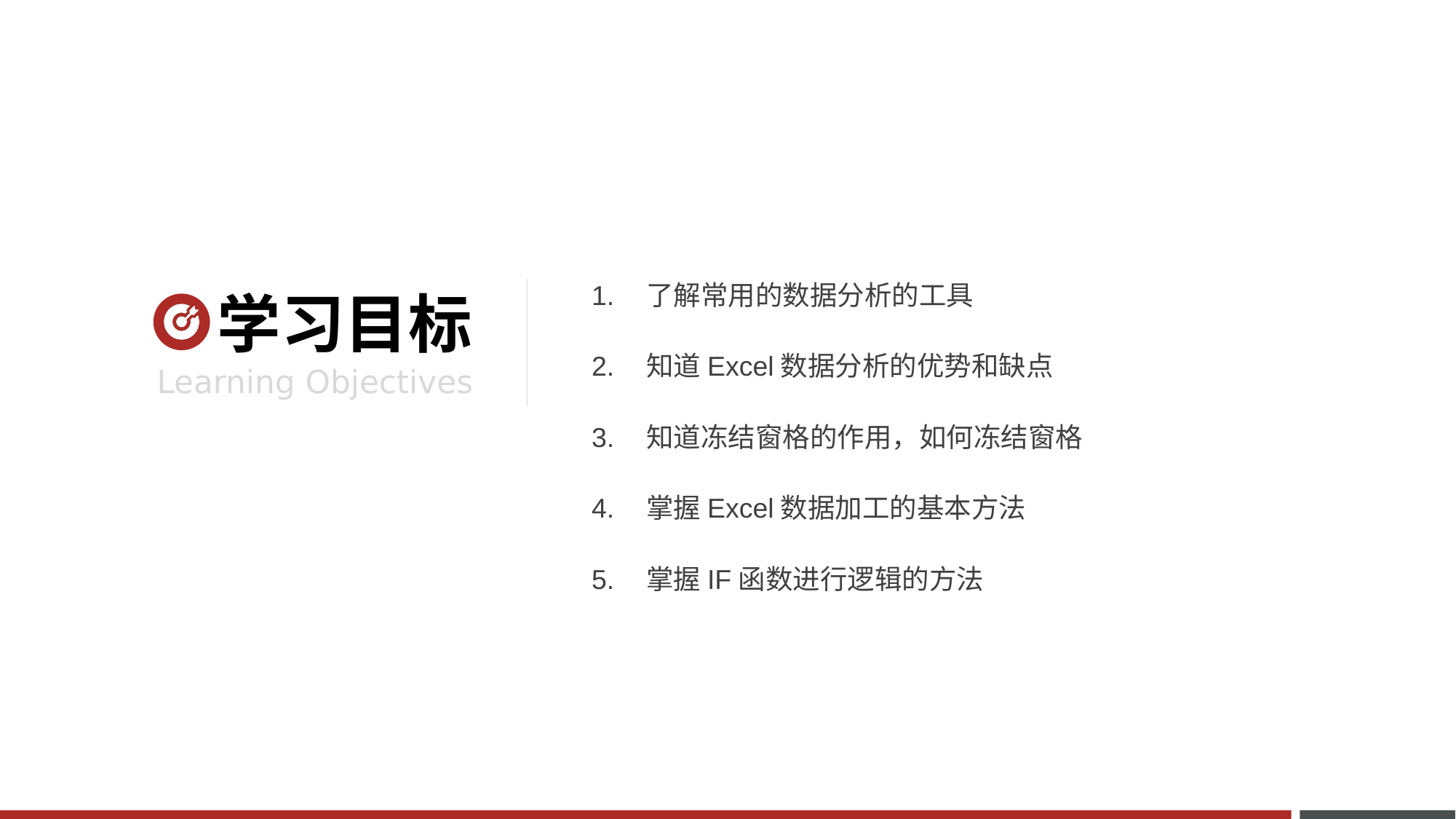

了解常用的数据分析的工具
知道Excel数据分析的优势和缺点
知道冻结窗格的作用，如何冻结窗格
掌握Excel数据加工的基本方法
掌握IF函数进行逻辑的方法